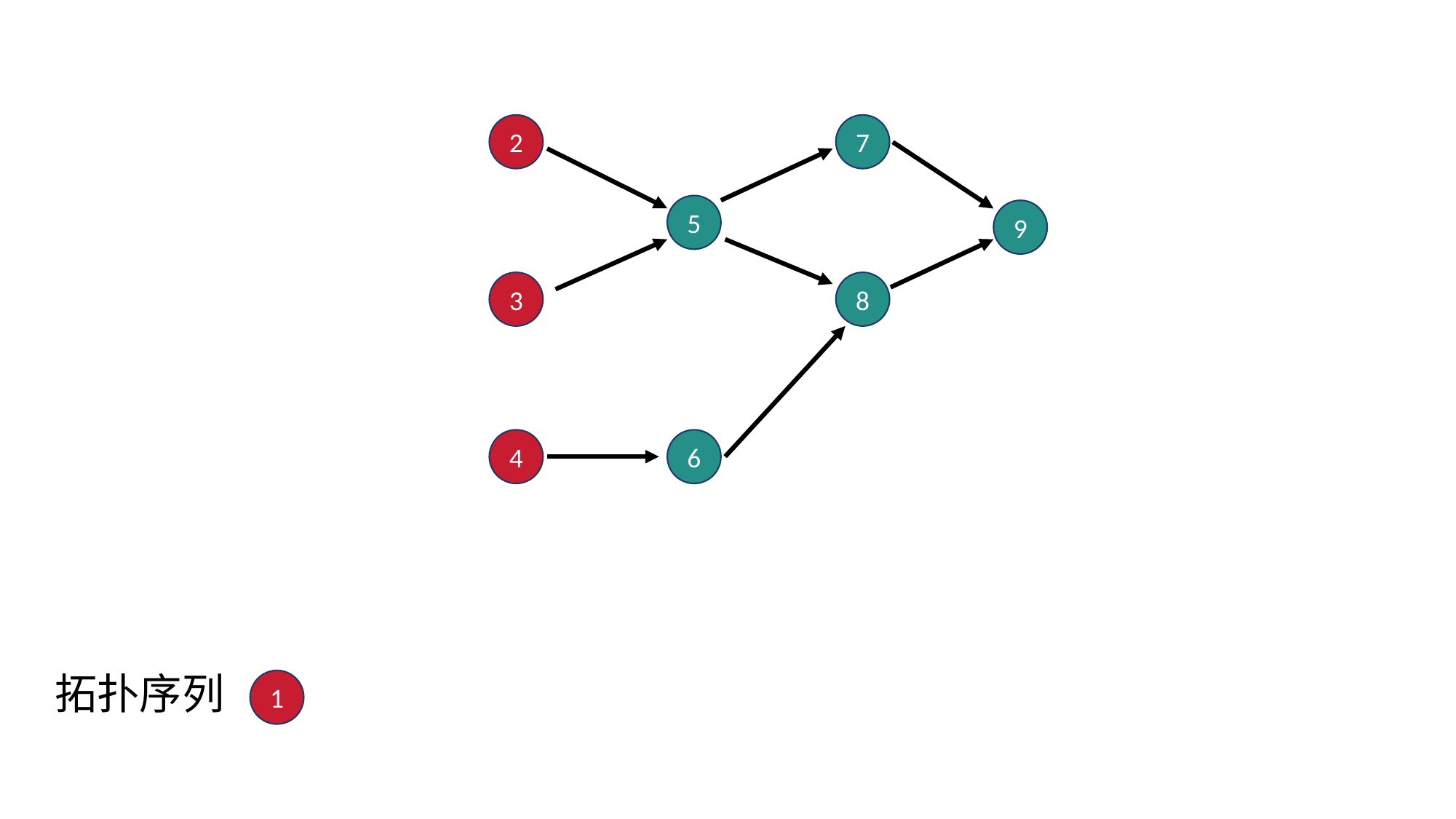

2
7
5
9
3
8
4
6
拓扑序列
1